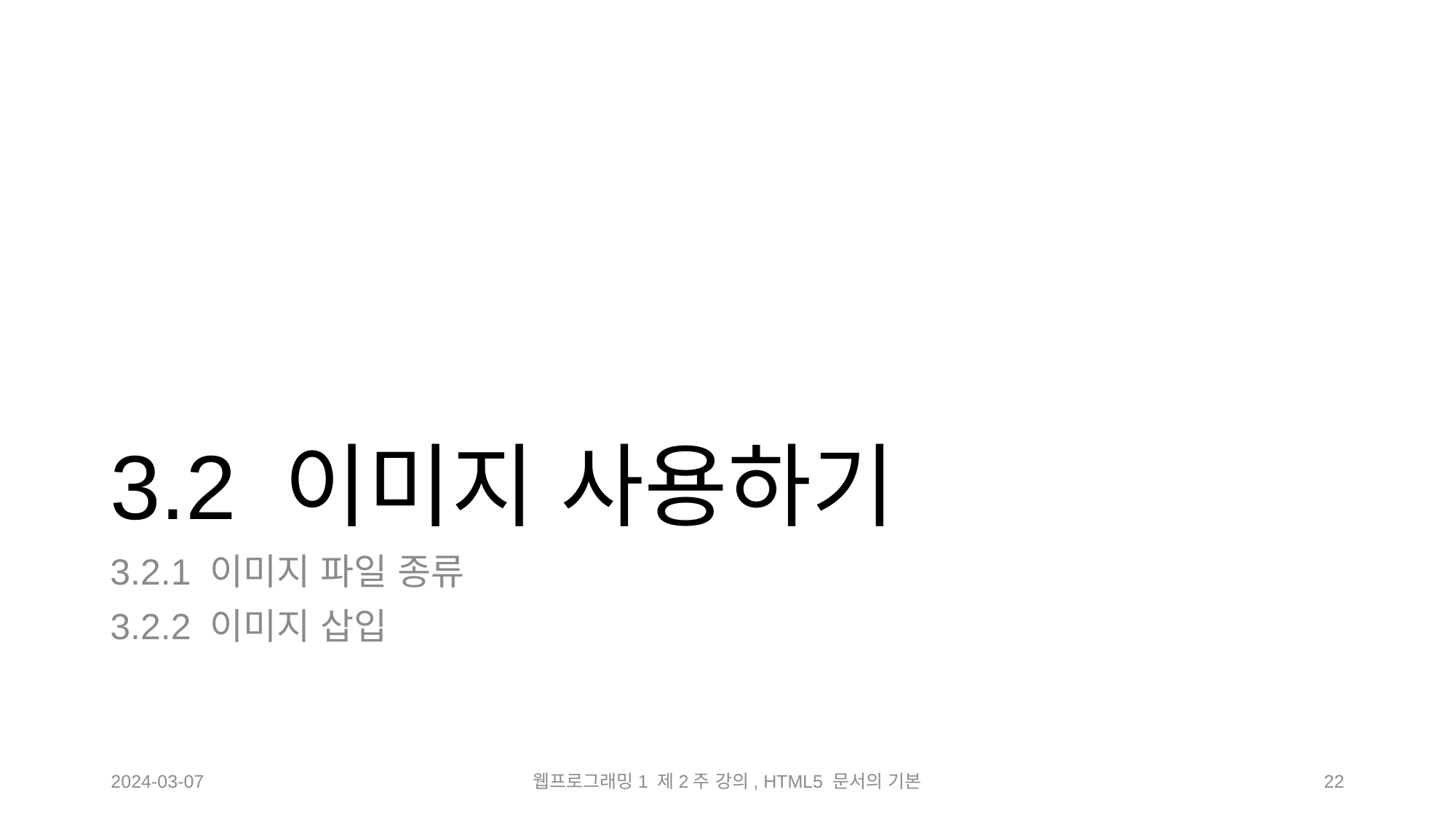

# 3.2 이미지 사용하기
3.2.1 이미지 파일 종류
3.2.2 이미지 삽입
2024-03-07
웹프로그래밍1 제2주 강의, HTML5 문서의 기본
22